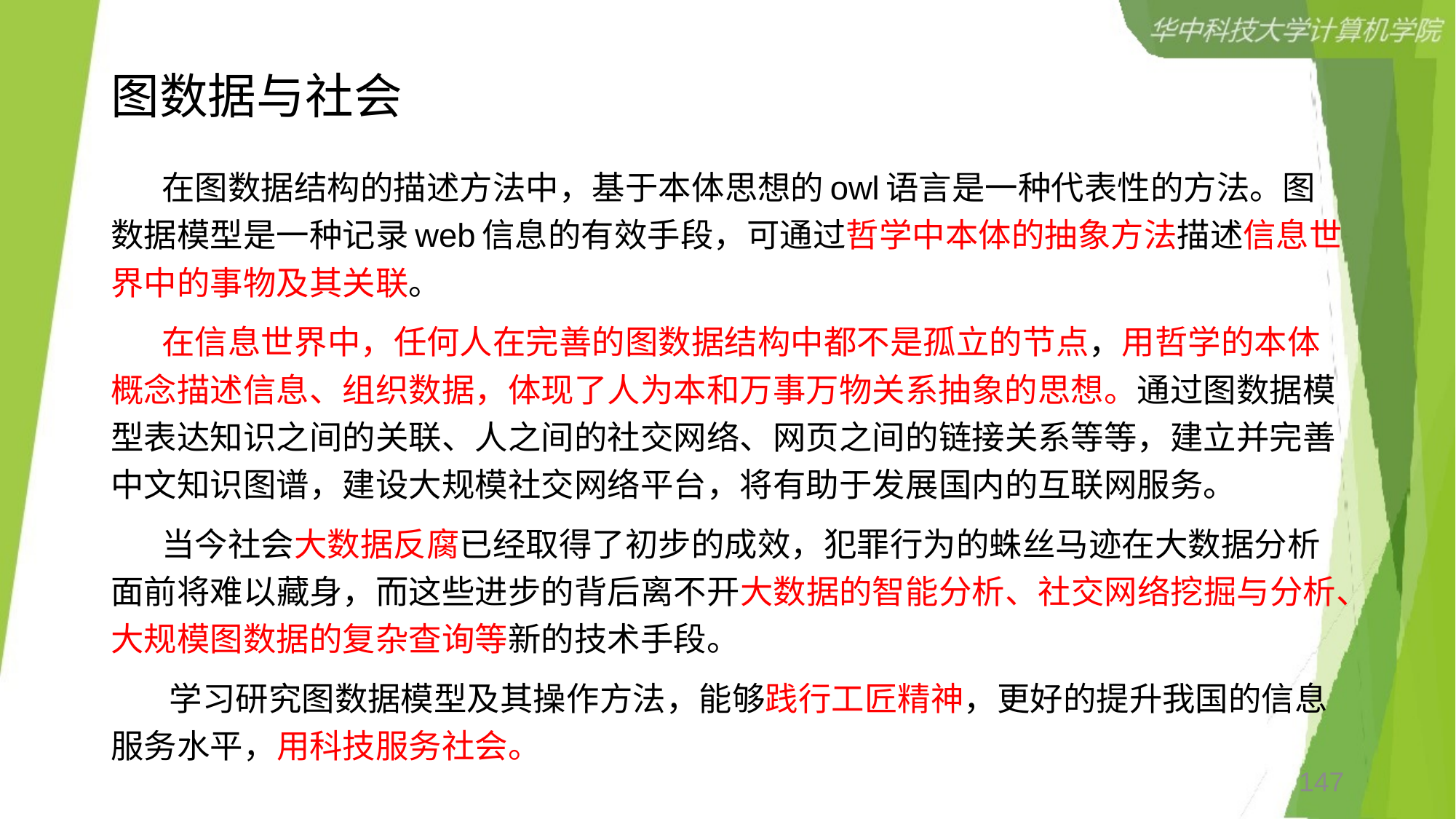

# 图数据与社会
      在图数据结构的描述方法中，基于本体思想的owl语言是一种代表性的方法。图数据模型是一种记录web信息的有效手段，可通过哲学中本体的抽象方法描述信息世界中的事物及其关联。
      在信息世界中，任何人在完善的图数据结构中都不是孤立的节点，用哲学的本体概念描述信息、组织数据，体现了人为本和万事万物关系抽象的思想。通过图数据模型表达知识之间的关联、人之间的社交网络、网页之间的链接关系等等，建立并完善中文知识图谱，建设大规模社交网络平台，将有助于发展国内的互联网服务。
      当今社会大数据反腐已经取得了初步的成效，犯罪行为的蛛丝马迹在大数据分析面前将难以藏身，而这些进步的背后离不开大数据的智能分析、社交网络挖掘与分析、大规模图数据的复杂查询等新的技术手段。
       学习研究图数据模型及其操作方法，能够践行工匠精神，更好的提升我国的信息服务水平，用科技服务社会。
147